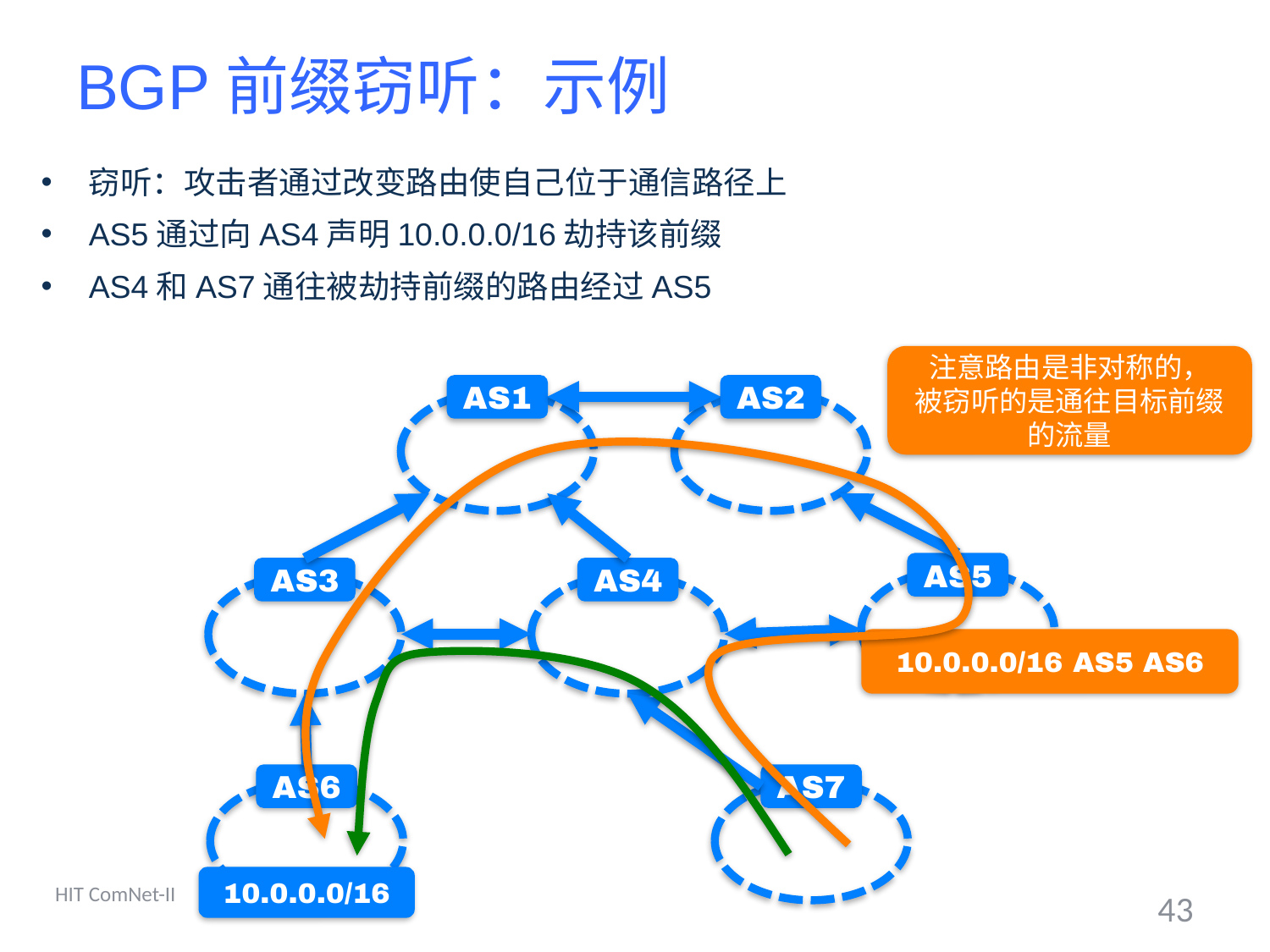

# BGP前缀窃听：示例
窃听：攻击者通过改变路由使自己位于通信路径上
AS5通过向AS4声明10.0.0.0/16劫持该前缀
AS4和AS7通往被劫持前缀的路由经过AS5
注意路由是非对称的，
被窃听的是通往目标前缀的流量
AS1

AS2

AS5

AS3

AS4

AS6

AS7

10.0.0.0/16 AS5 AS6

10.0.0.0/16
HIT ComNet-II
43